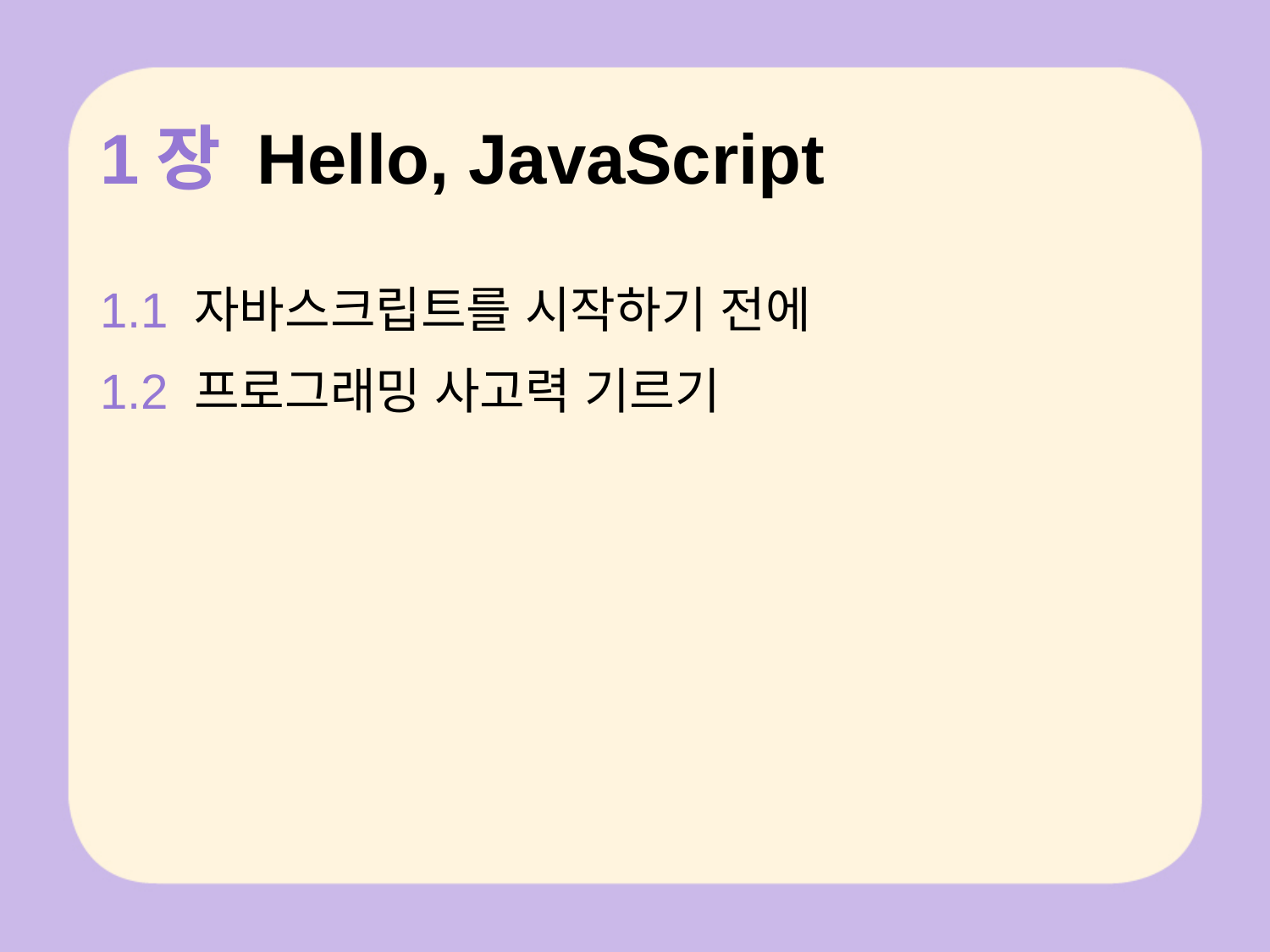

# 1장 Hello, JavaScript
1.1 자바스크립트를 시작하기 전에
1.2 프로그래밍 사고력 기르기